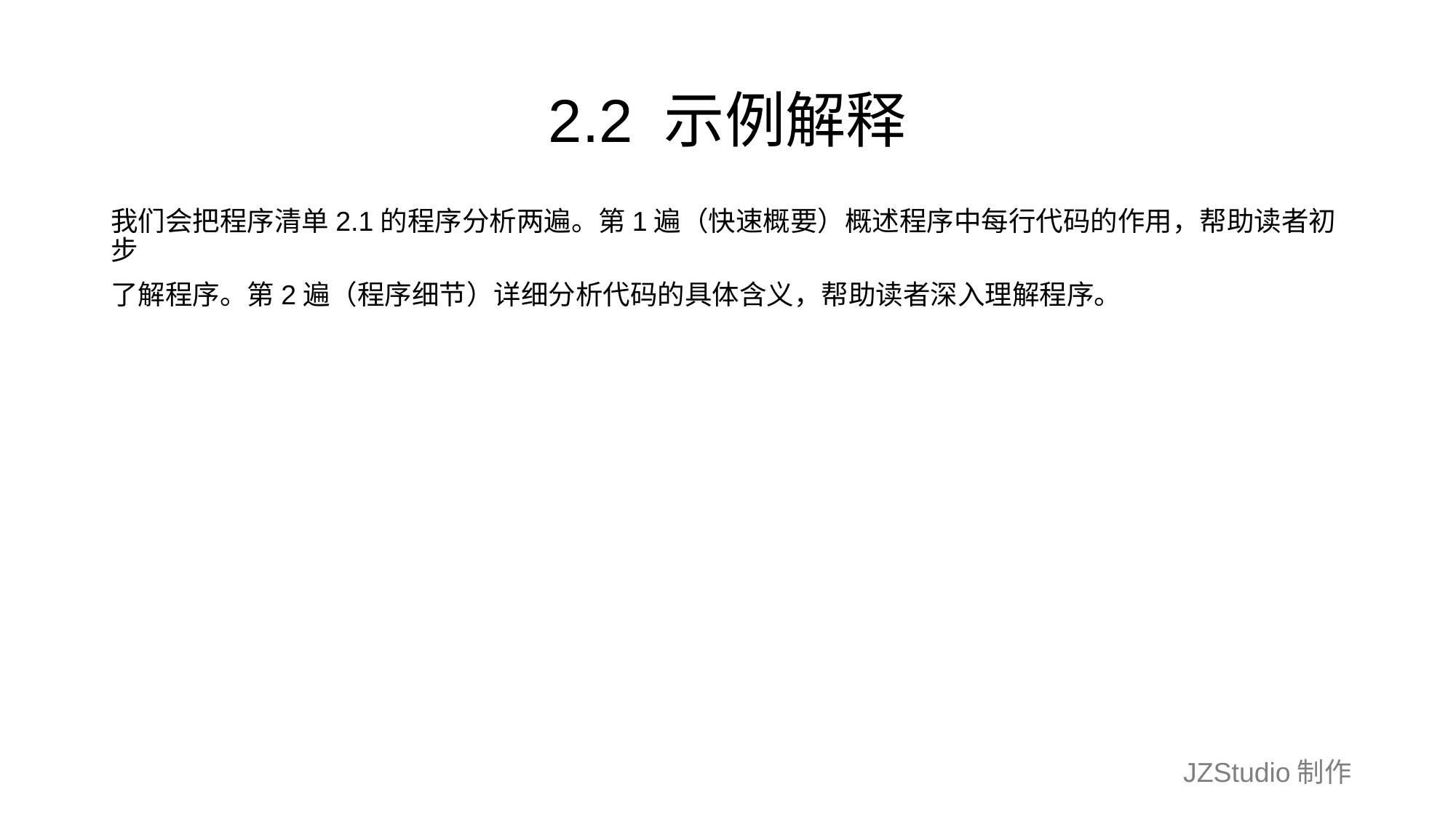

# 2.2 示例解释
我们会把程序清单2.1的程序分析两遍。第1遍（快速概要）概述程序中每行代码的作用，帮助读者初步
了解程序。第2遍（程序细节）详细分析代码的具体含义，帮助读者深入理解程序。